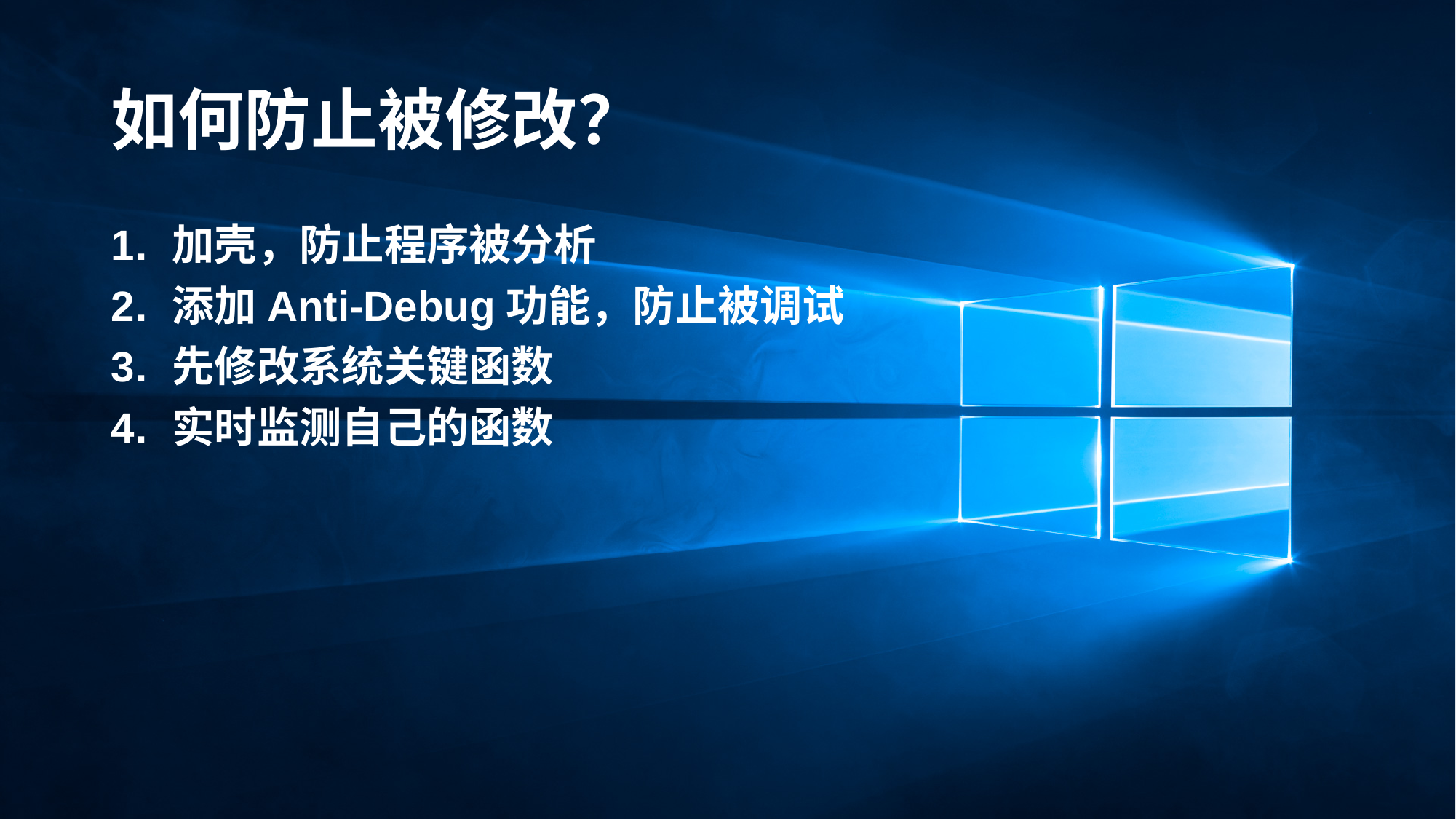

# 如何防止被修改？
加壳，防止程序被分析
添加Anti-Debug功能，防止被调试
先修改系统关键函数
实时监测自己的函数